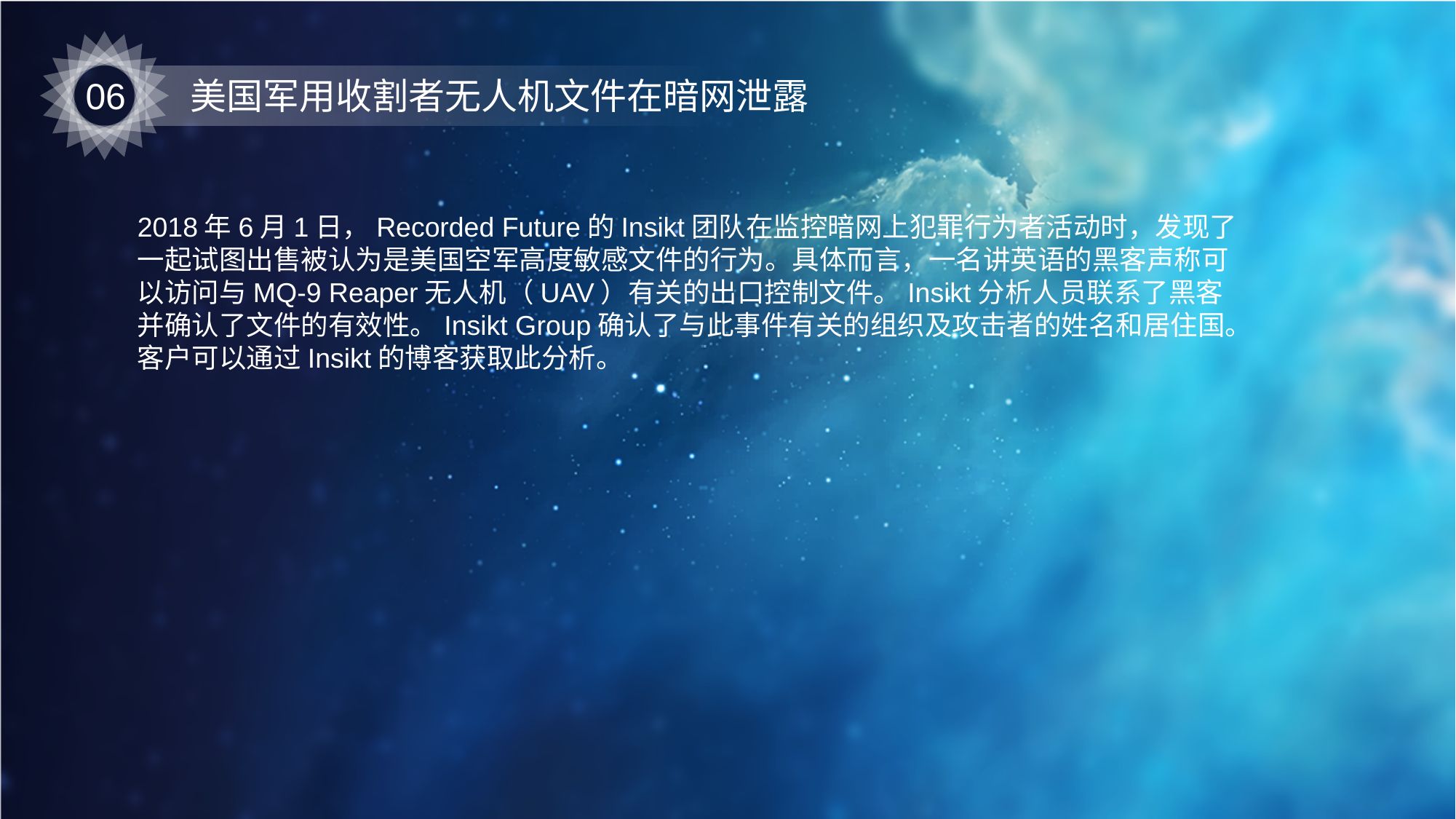

06
美国军用收割者无人机文件在暗网泄露
2018年6月1日，Recorded Future的Insikt团队在监控暗网上犯罪行为者活动时，发现了一起试图出售被认为是美国空军高度敏感文件的行为。具体而言，一名讲英语的黑客声称可以访问与MQ-9 Reaper无人机（UAV）有关的出口控制文件。Insikt分析人员联系了黑客并确认了文件的有效性。Insikt Group确认了与此事件有关的组织及攻击者的姓名和居住国。客户可以通过Insikt的博客获取此分析。